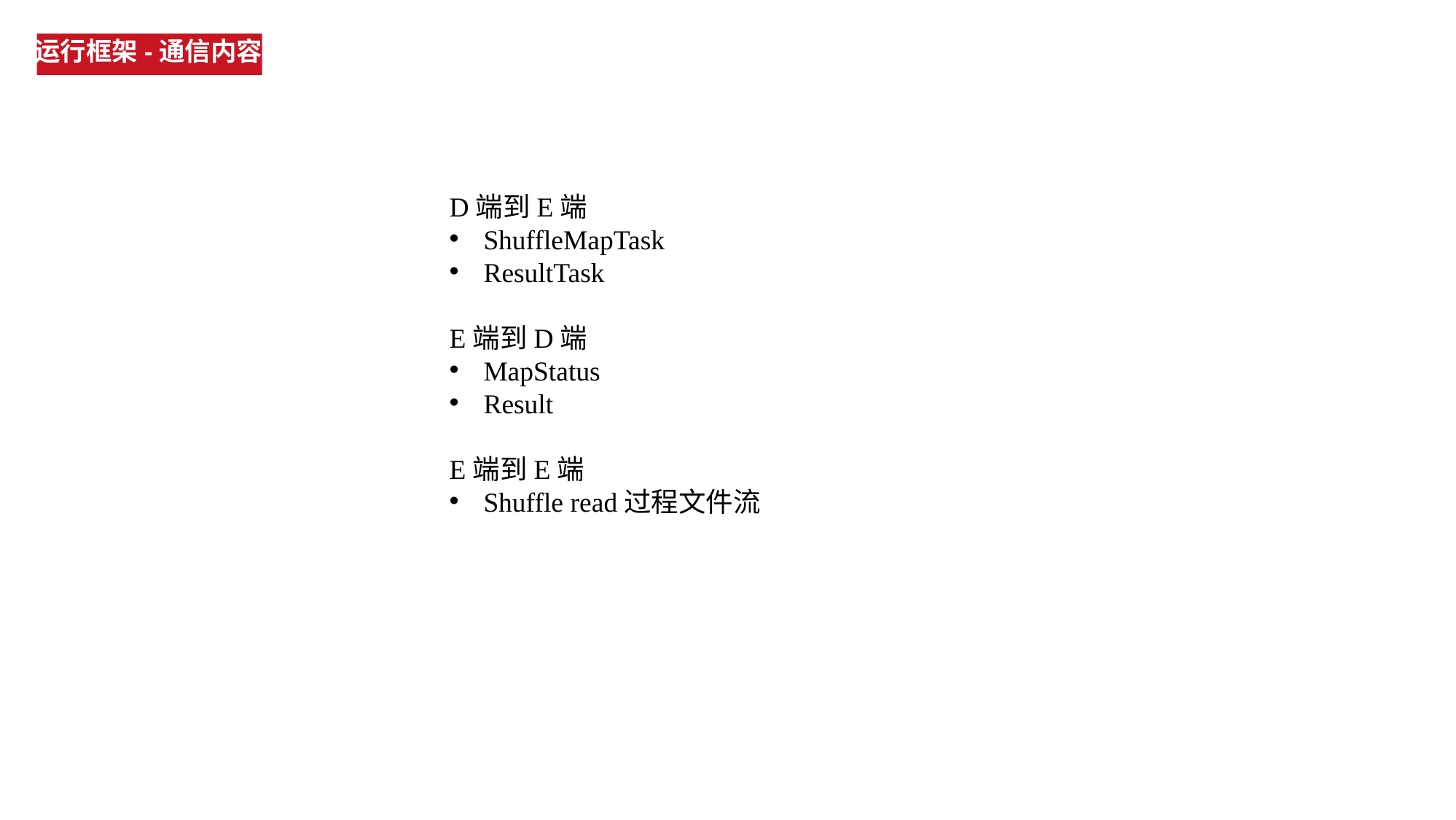

运行框架-通信内容

D端到E端
ShuffleMapTask
ResultTask

E端到D端
MapStatus
Result

E端到E端
Shuffle read过程文件流